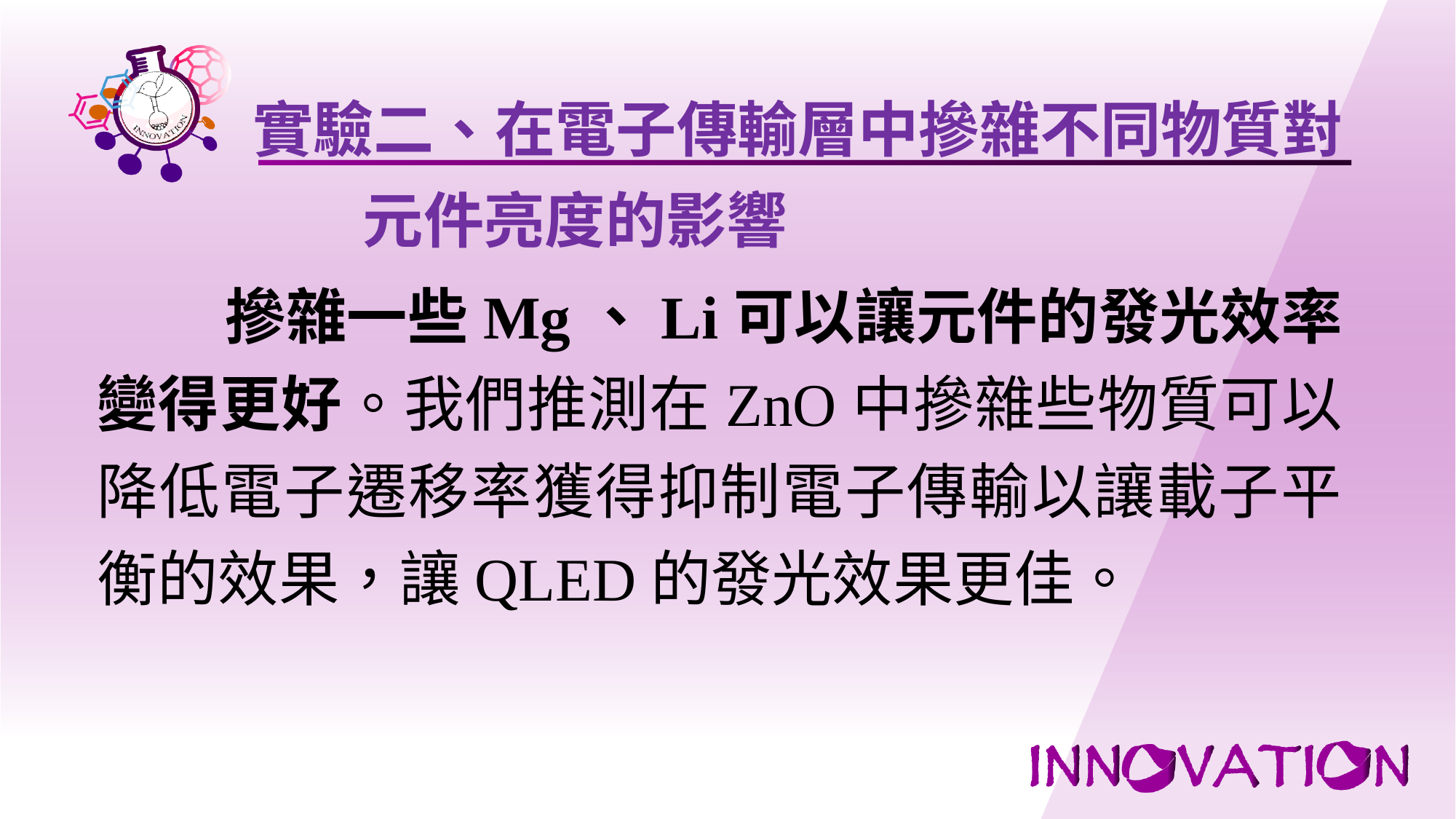

# 實驗二、在電子傳輸層中摻雜不同物質對 元件亮度的影響
        摻雜一些Mg、Li可以讓元件的發光效率變得更好。我們推測在ZnO中摻雜些物質可以降低電子遷移率獲得抑制電子傳輸以讓載子平衡的效果，讓QLED的發光效果更佳。